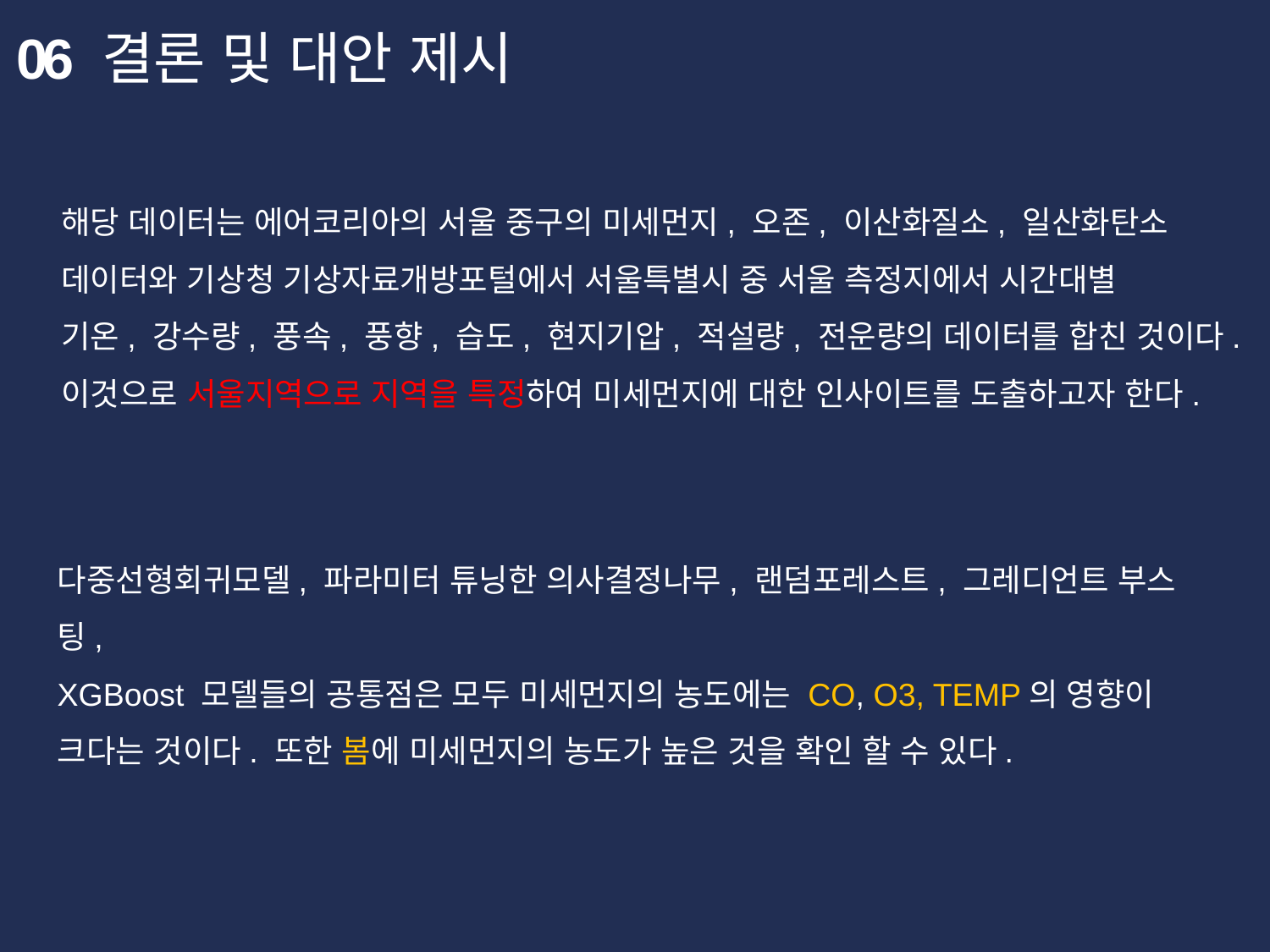

06
결론 및 대안 제시
해당 데이터는 에어코리아의 서울 중구의 미세먼지, 오존, 이산화질소, 일산화탄소
데이터와 기상청 기상자료개방포털에서 서울특별시 중 서울 측정지에서 시간대별
기온, 강수량, 풍속, 풍향, 습도, 현지기압, 적설량, 전운량의 데이터를 합친 것이다.
이것으로 서울지역으로 지역을 특정하여 미세먼지에 대한 인사이트를 도출하고자 한다.
다중선형회귀모델, 파라미터 튜닝한 의사결정나무, 랜덤포레스트, 그레디언트 부스팅,
XGBoost 모델들의 공통점은 모두 미세먼지의 농도에는 CO, O3, TEMP의 영향이 크다는 것이다. 또한 봄에 미세먼지의 농도가 높은 것을 확인 할 수 있다.